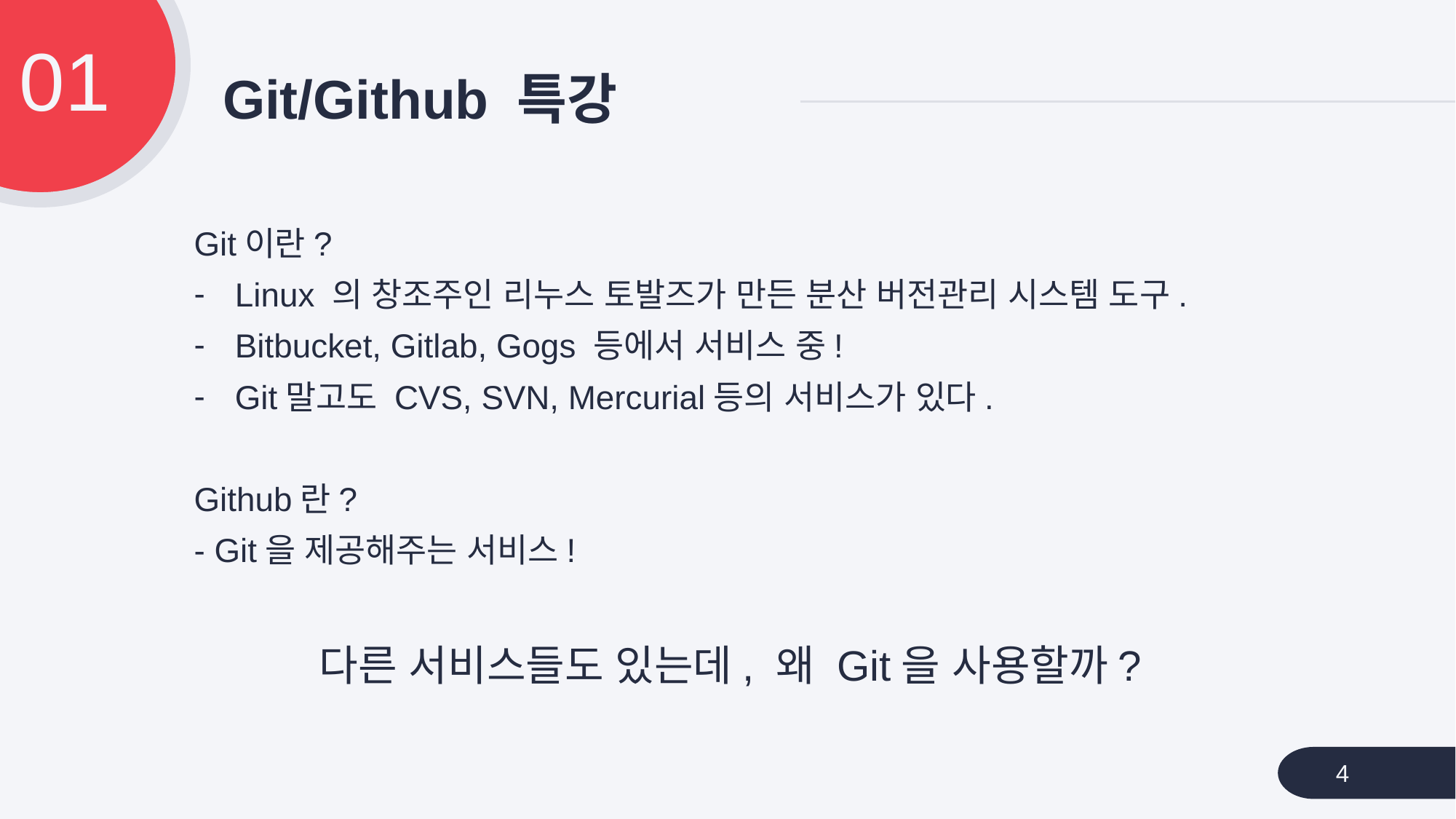

01
# Git/Github 특강
Git이란?
Linux 의 창조주인 리누스 토발즈가 만든 분산 버전관리 시스템 도구.
Bitbucket, Gitlab, Gogs 등에서 서비스 중!
Git말고도 CVS, SVN, Mercurial등의 서비스가 있다.

Github란?
- Git을 제공해주는 서비스!

다른 서비스들도 있는데, 왜 Git을 사용할까?
4